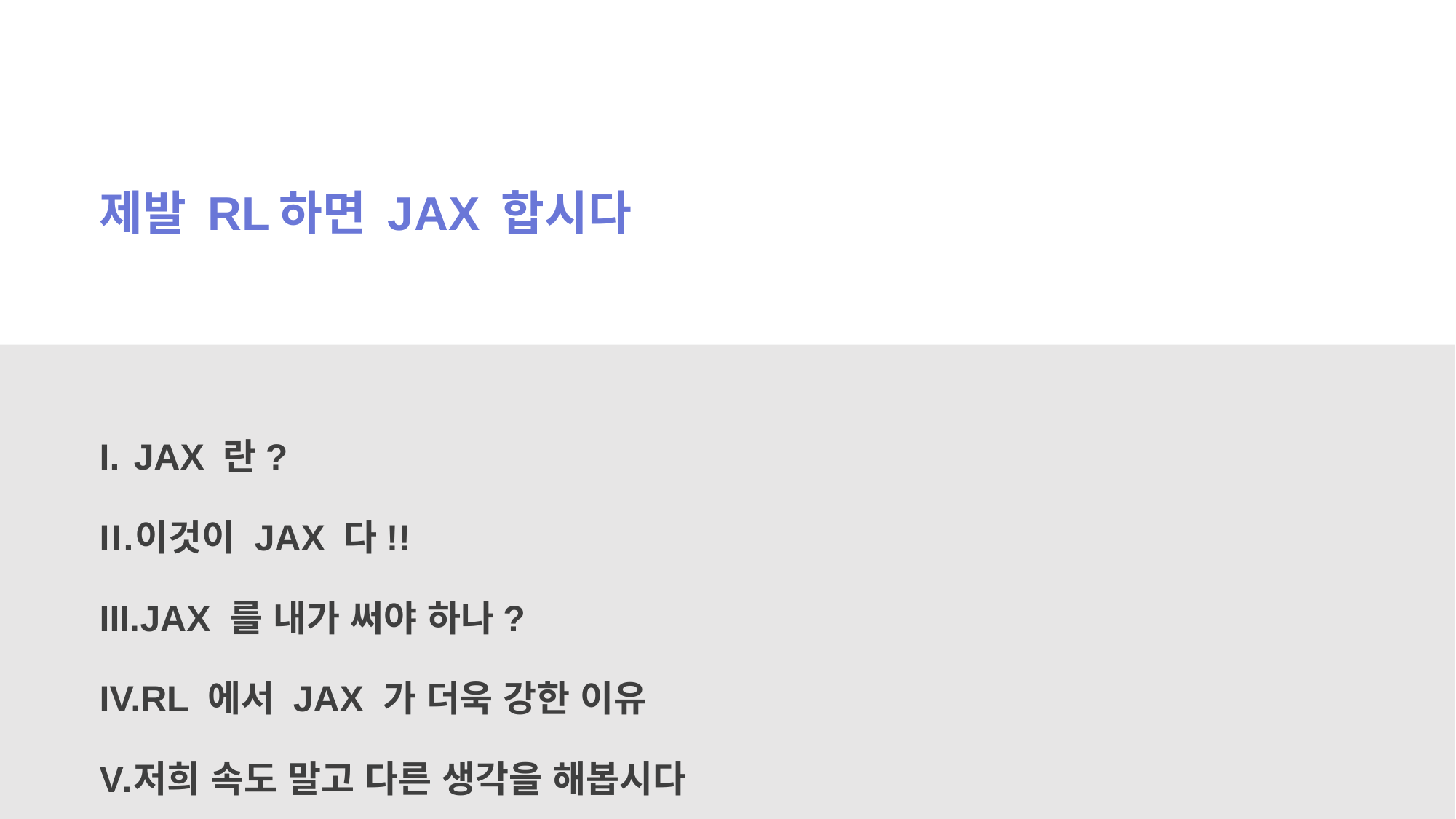

# 제발 RL하면 JAX 합시다
JAX 란?
이것이 JAX 다!!
JAX 를 내가 써야 하나?
RL 에서 JAX 가 더욱 강한 이유
저희 속도 말고 다른 생각을 해봅시다